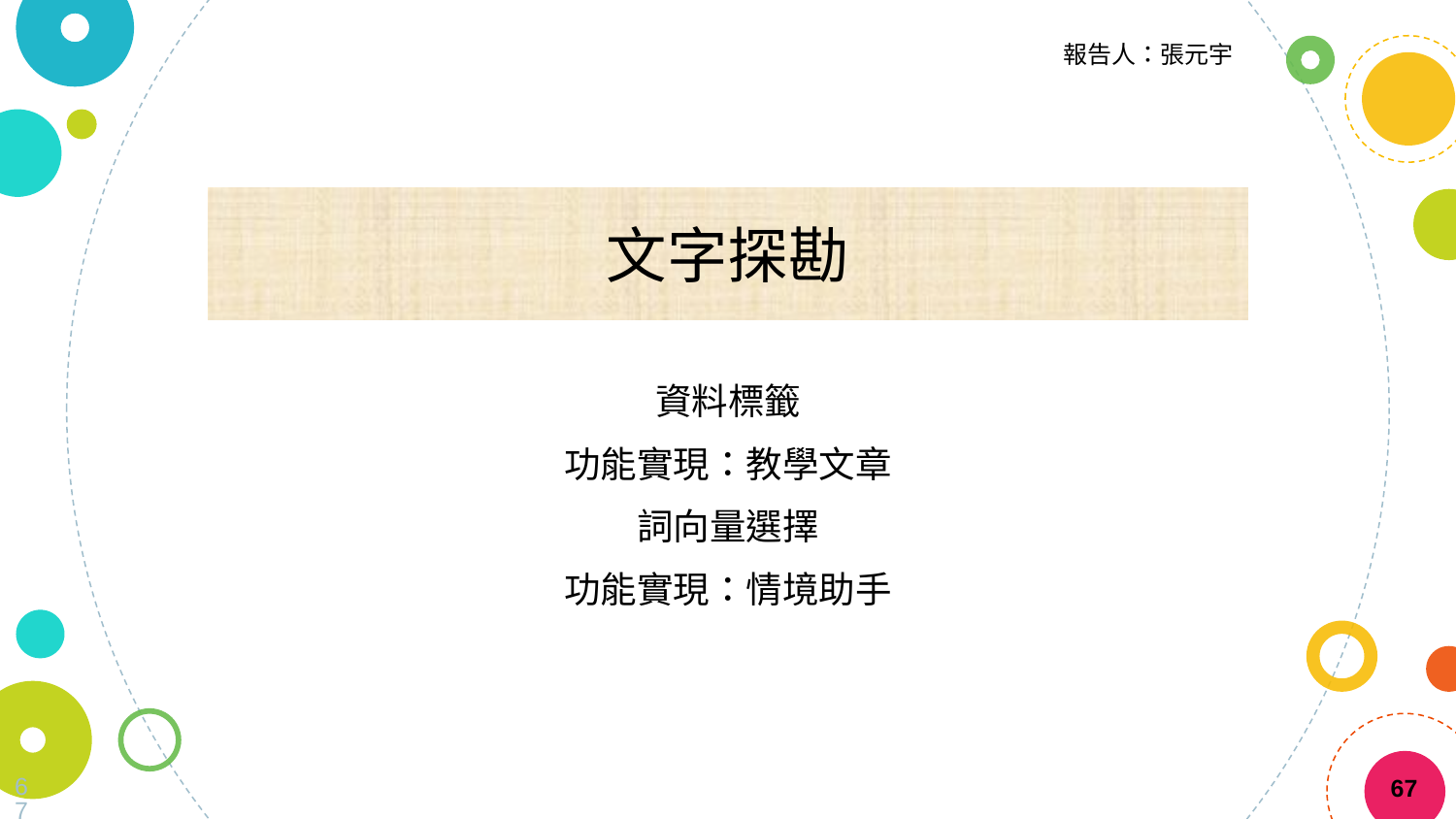

報告人：張元宇
文字探勘
資料標籤
功能實現：教學文章
詞向量選擇
功能實現：情境助手

67
67